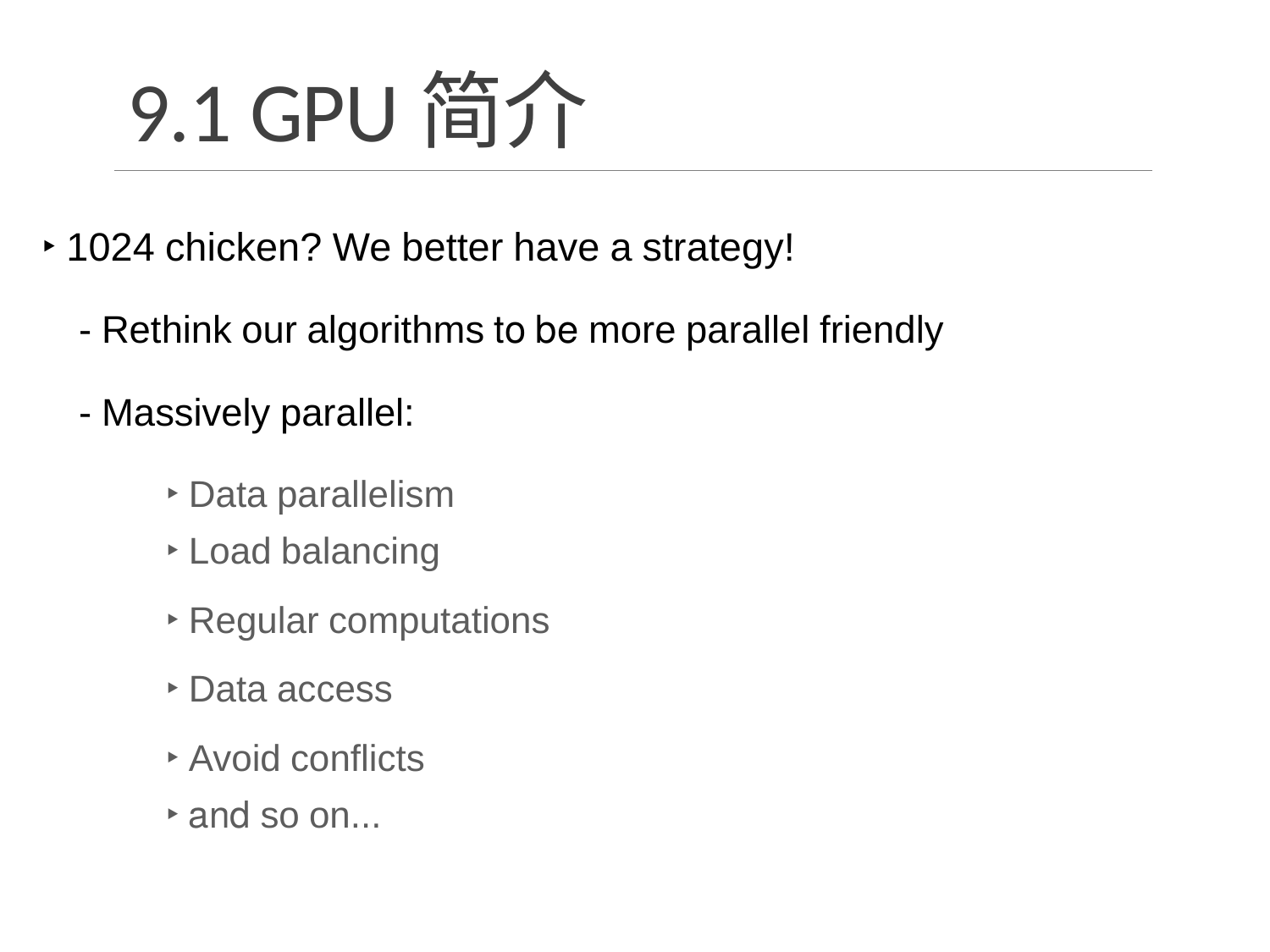

# 9.1 GPU简介

‣ 1024 chicken? We better have a strategy!

	- Rethink our algorithms to be more parallel friendly

	- Massively parallel:

		‣ Data parallelism

		‣ Load balancing

		‣ Regular computations

		‣ Data access

		‣ Avoid conflicts

		‣ and so on...
15